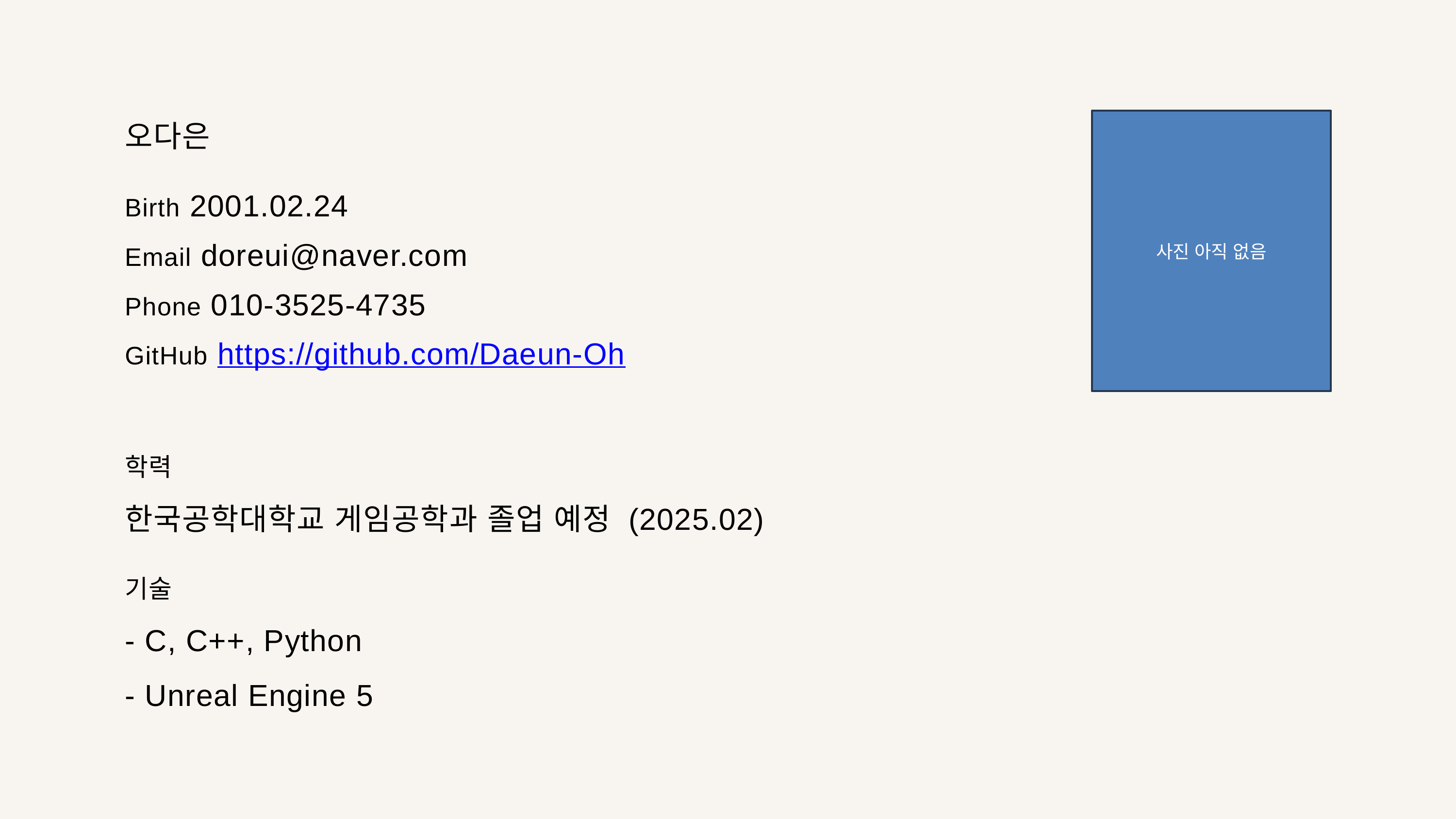

오다은
사진 아직 없음
Birth 2001.02.24
Email doreui@naver.com
Phone 010-3525-4735
GitHub https://github.com/Daeun-Oh
학력
한국공학대학교 게임공학과 졸업 예정 (2025.02)
기술
- C, C++, Python
- Unreal Engine 5